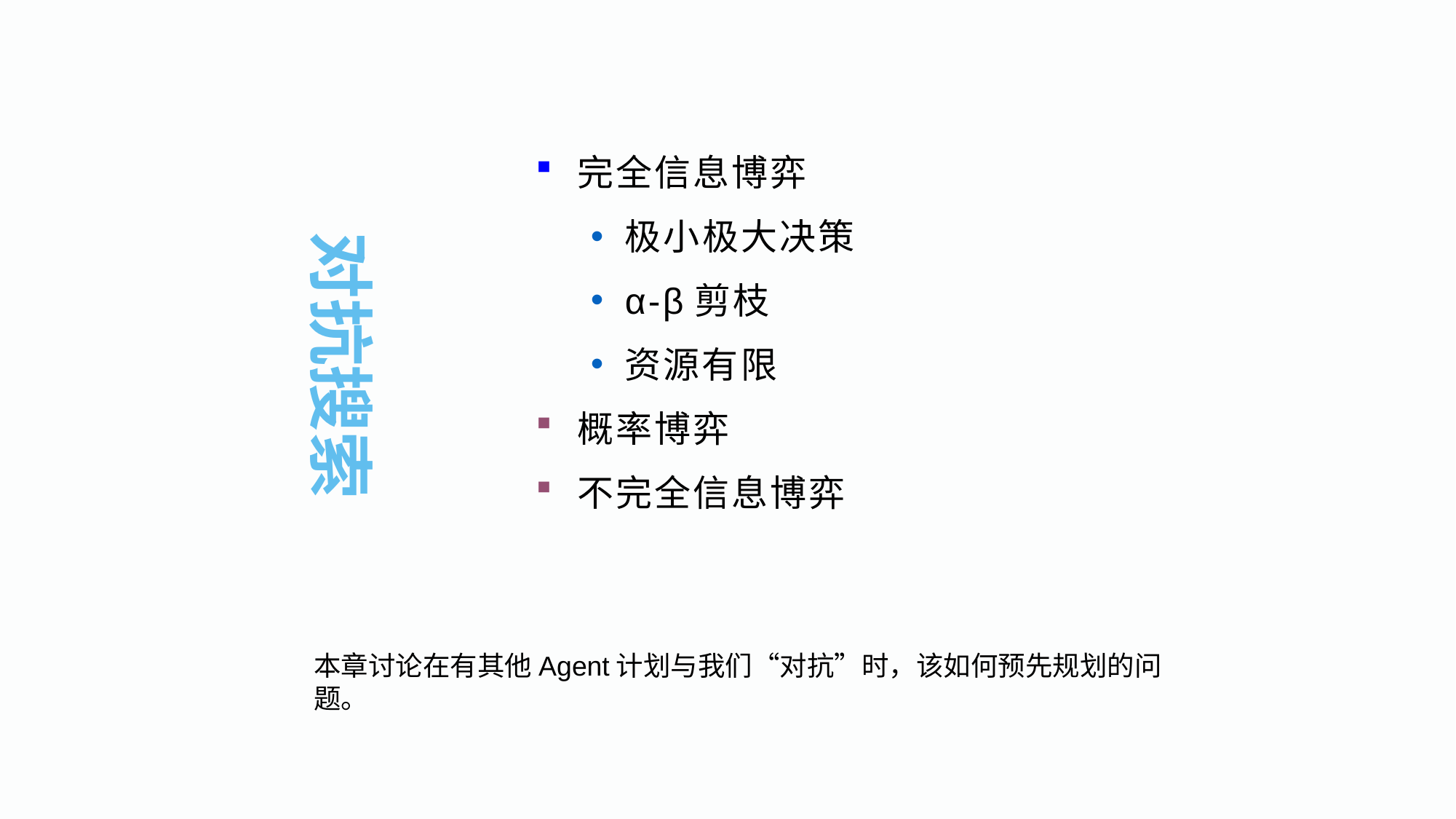

对抗搜索
完全信息博弈
极小极大决策
α-β剪枝
资源有限
概率博弈
不完全信息博弈
本章讨论在有其他Agent计划与我们“对抗”时，该如何预先规划的问题。